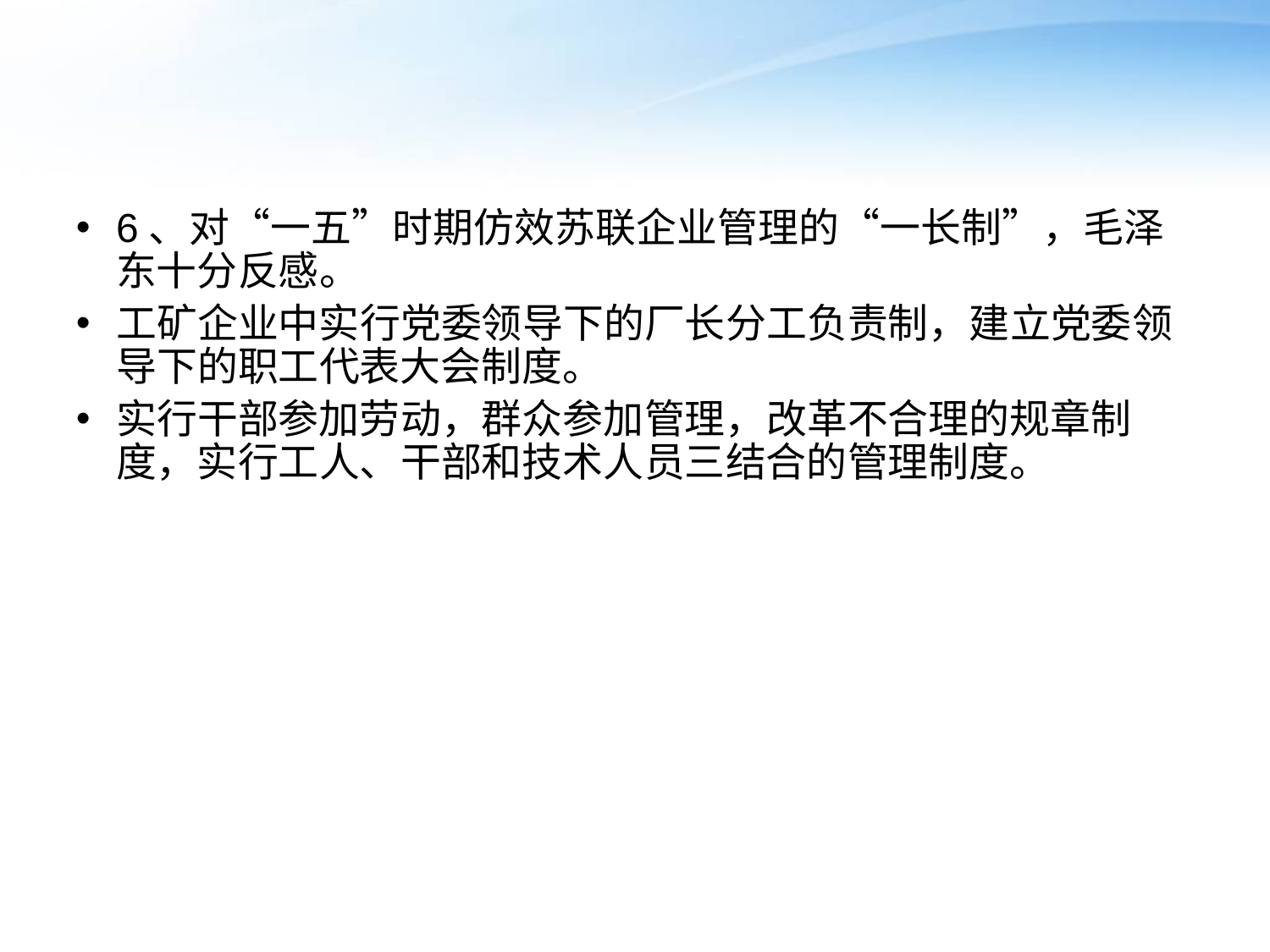

#
6、对“一五”时期仿效苏联企业管理的“一长制”，毛泽东十分反感。
工矿企业中实行党委领导下的厂长分工负责制，建立党委领导下的职工代表大会制度。
实行干部参加劳动，群众参加管理，改革不合理的规章制度，实行工人、干部和技术人员三结合的管理制度。